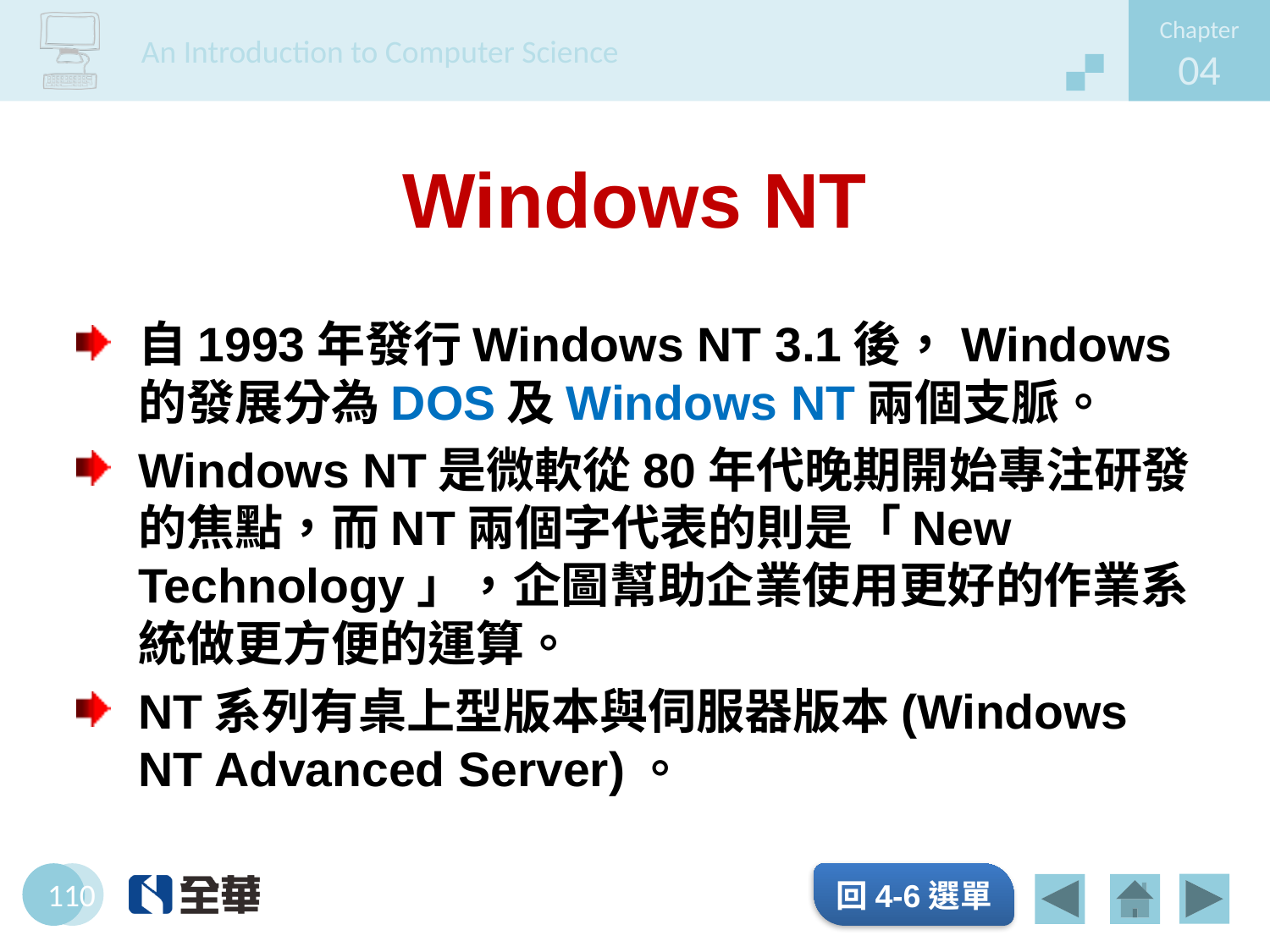

# Windows NT
自1993年發行Windows NT 3.1後，Windows的發展分為DOS及Windows NT兩個支脈。
Windows NT是微軟從80年代晚期開始專注研發的焦點，而NT兩個字代表的則是「New Technology」，企圖幫助企業使用更好的作業系統做更方便的運算。
NT系列有桌上型版本與伺服器版本(Windows NT Advanced Server)。
回4-6選單